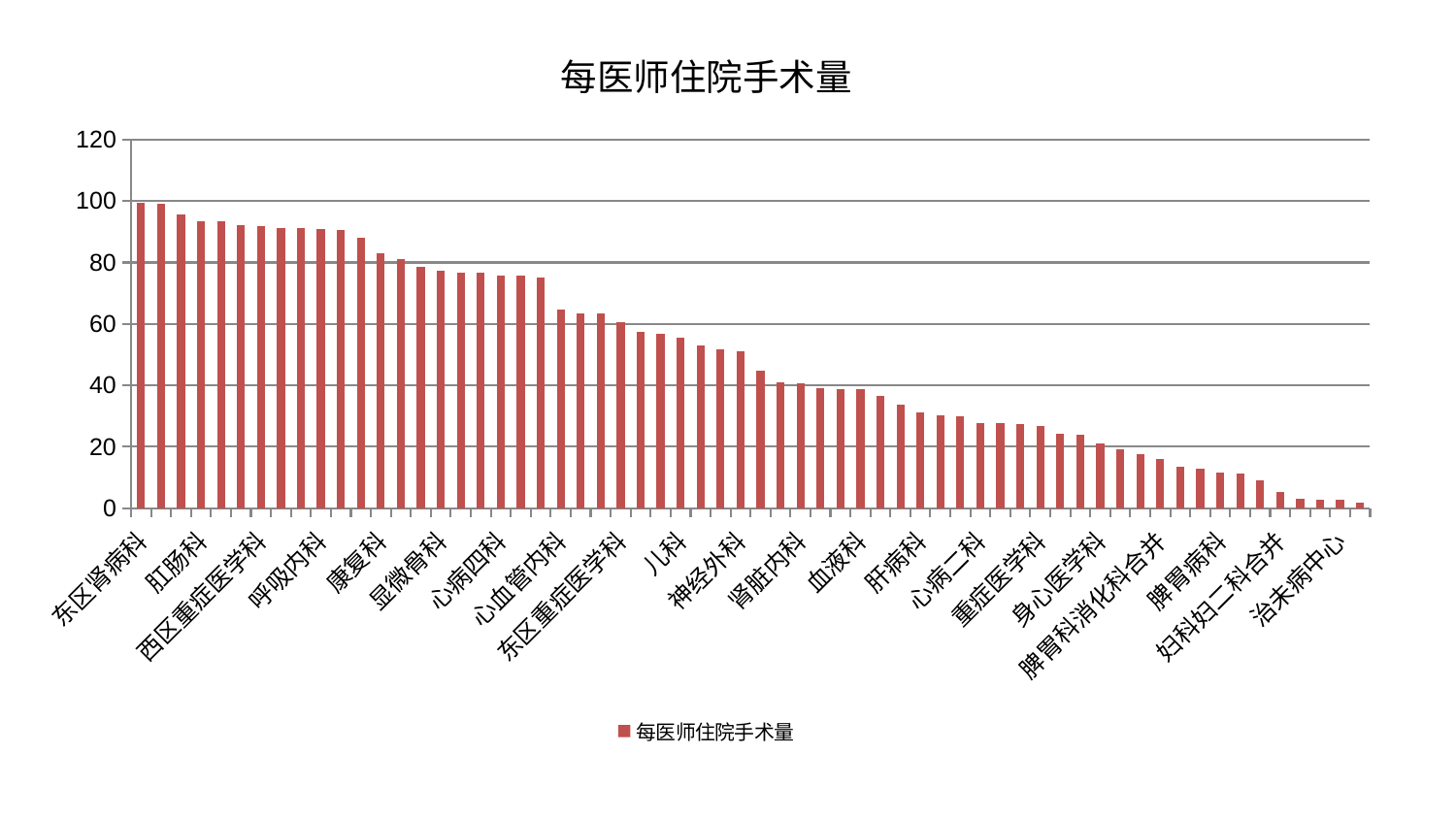

### Chart: 每医师住院手术量

| Category | 每医师住院手术量 |
|---|---|
| 东区肾病科 | 99.29133288580789 |
| 心病三科 | 99.014999024606 |
| 周围血管科 | 95.6789644130264 |
| 肛肠科 | 93.56209920305871 |
| 普通外科 | 93.42199269696725 |
| 脊柱骨科 | 92.05506018894091 |
| 西区重症医学科 | 91.93031749518794 |
| 肿瘤内科 | 91.27972351453366 |
| 微创骨科 | 91.19099835649665 |
| 呼吸内科 | 90.93179816396906 |
| 针灸科 | 90.66167220500765 |
| 风湿病科 | 87.9580178244223 |
| 康复科 | 82.92793388942484 |
| 皮肤科 | 81.23509793489805 |
| 产科 | 78.49652228184765 |
| 显微骨科 | 77.4745903791927 |
| 骨科 | 76.85287670584182 |
| 中医经典科 | 76.58742089505883 |
| 心病四科 | 75.74590324978433 |
| 神经内科 | 75.63976627994631 |
| 综合内科 | 75.02319024555536 |
| 心血管内科 | 64.57169872853842 |
| 心病一科 | 63.407214134177934 |
| 关节骨科 | 63.32987612746286 |
| 东区重症医学科 | 60.69270880924209 |
| 妇二科 | 57.58149367242791 |
| 男科 | 56.871281690225395 |
| 儿科 | 55.67013108528926 |
| 乳腺甲状腺外科 | 53.06985021295772 |
| 内分泌科 | 51.84541533294791 |
| 神经外科 | 50.95440125313131 |
| 脑病一科 | 44.65244557808097 |
| 肾病科 | 41.09916971817813 |
| 肾脏内科 | 40.69187303138049 |
| 运动损伤骨科 | 39.00320564417732 |
| 口腔科 | 38.880843992010995 |
| 血液科 | 38.76235276590769 |
| 脑病三科 | 36.5338972453511 |
| 眼科 | 33.643101916394414 |
| 肝病科 | 31.223816184882413 |
| 泌尿外科 | 30.22867708730612 |
| 胸外科 | 30.032677907965333 |
| 心病二科 | 27.81928457936722 |
| 医院 | 27.747700896139026 |
| 美容皮肤科 | 27.513753091740245 |
| 重症医学科 | 26.885737626381847 |
| 老年医学科 | 24.178015236640693 |
| 小儿推拿科 | 23.906388760240493 |
| 身心医学科 | 21.072208388075573 |
| 妇科 | 19.082306269885805 |
| 推拿科 | 17.46214414754337 |
| 脾胃科消化科合并 | 15.996792037404205 |
| 脑病二科 | 13.563560672605423 |
| 耳鼻喉科 | 13.006919463120227 |
| 脾胃病科 | 11.733766893630104 |
| 创伤骨科 | 11.37868508986819 |
| 小儿骨科 | 9.066396427004397 |
| 妇科妇二科合并 | 5.25772687410091 |
| 肝胆外科 | 3.156312311691112 |
| 中医外治中心 | 2.8827718730611185 |
| 治未病中心 | 2.621740642964543 |
| 消化内科 | 1.6895583141268489 |
210